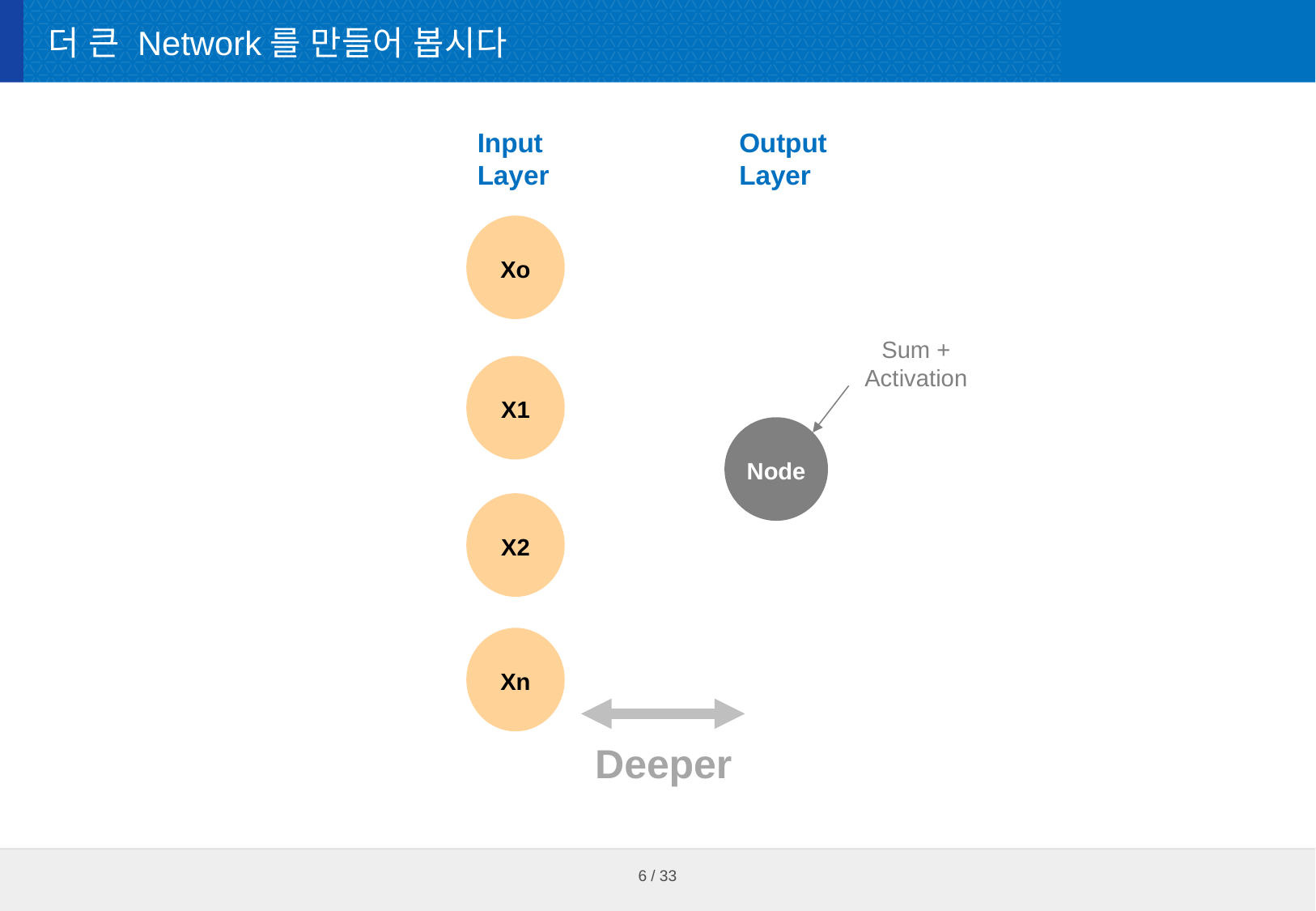

# 더 큰 Network를 만들어 봅시다
Output
Layer
Input
Layer
Xo
X1
X2
Xn
Sum +
Activation
Node
Deeper